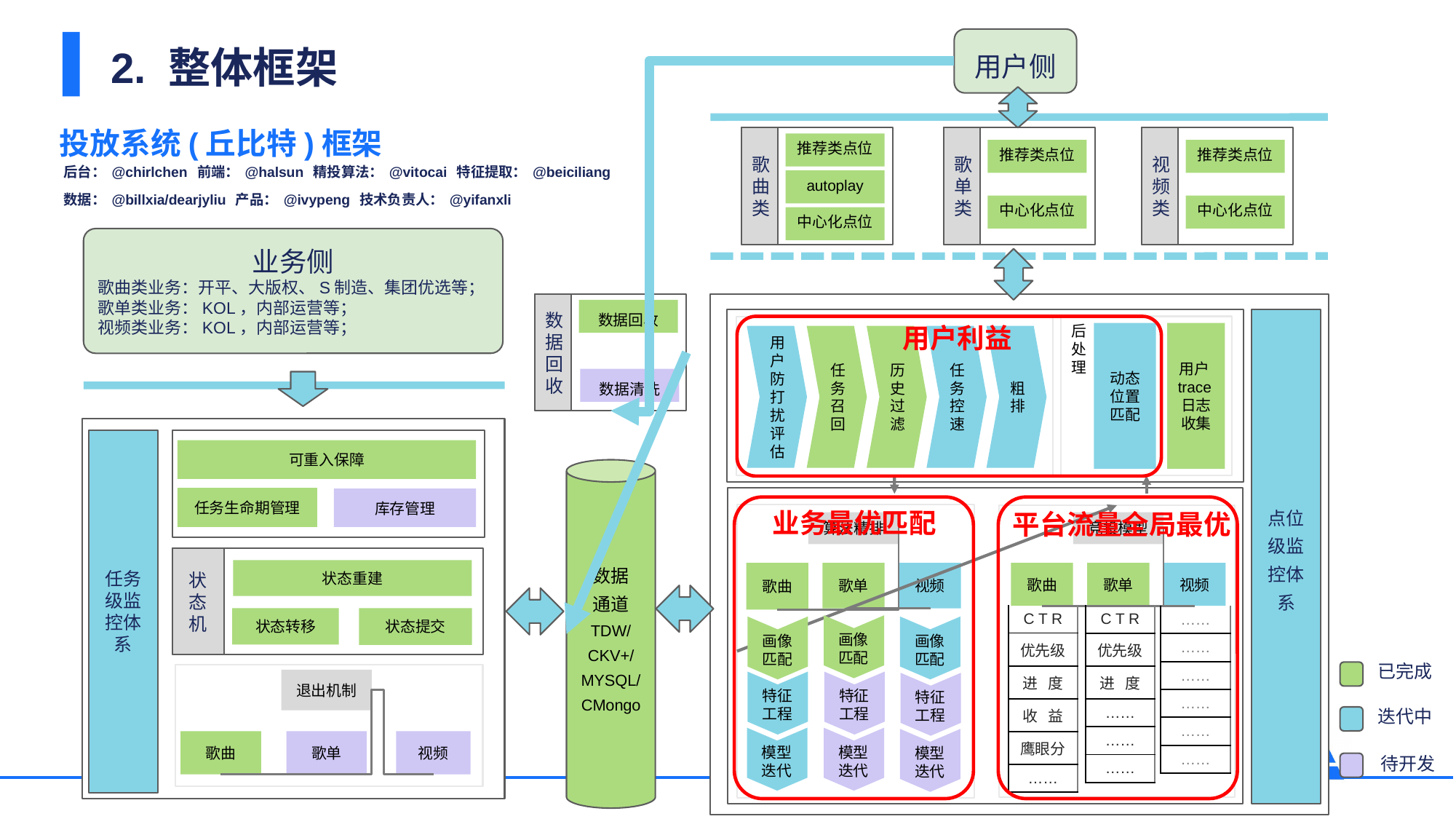

用户侧
# 2. 整体框架

投放系统(丘比特)框架
后台：@chirlchen 前端：@halsun 精投算法：@vitocai 特征提取：@beiciliang
数据：@billxia/dearjyliu 产品：@ivypeng 技术负责人：@yifanxli

歌曲类
推荐类点位
autoplay
中心化点位

歌单类
推荐类点位
中心化点位

视频类
推荐类点位
中心化点位
业务侧
歌曲类业务：开平、大版权、S制造、集团优选等；
歌单类业务：KOL，内部运营等；
视频类业务：KOL，内部运营等；

数据回收

数据回收
点位级监控体系

用户利益

后
处
理

用户防打扰评估
任务召回
历史过滤
任务控速
粗排
动态位置匹配
用户trace日志收集
数据清洗

任务级监控体系

可重入保障
数据
通道
TDW/
CKV+/
MYSQL/
CMongo

任务生命期管理
库存管理

平台流量全局最优

业务最优匹配

竞投模型
算法精排

状态机
状态提交
状态重建
状态转移
歌曲
歌单
视频
歌曲
歌单
视频

| C T R |
| --- |
| 优先级 |
| 进 度 |
| 收 益 |
| 鹰眼分 |
| …… |
| C T R |
| --- |
| 优先级 |
| 进 度 |
| …… |
| …… |
| …… |
| …… |
| --- |
| …… |
| …… |
| …… |
| …… |
| …… |

画像
匹配
画像
匹配
画像
匹配
已完成

迭代中

待开发

退出机制
歌曲
歌单
视频

特征
工程
特征
工程
特征
工程

模型
迭代
模型
迭代
模型
迭代